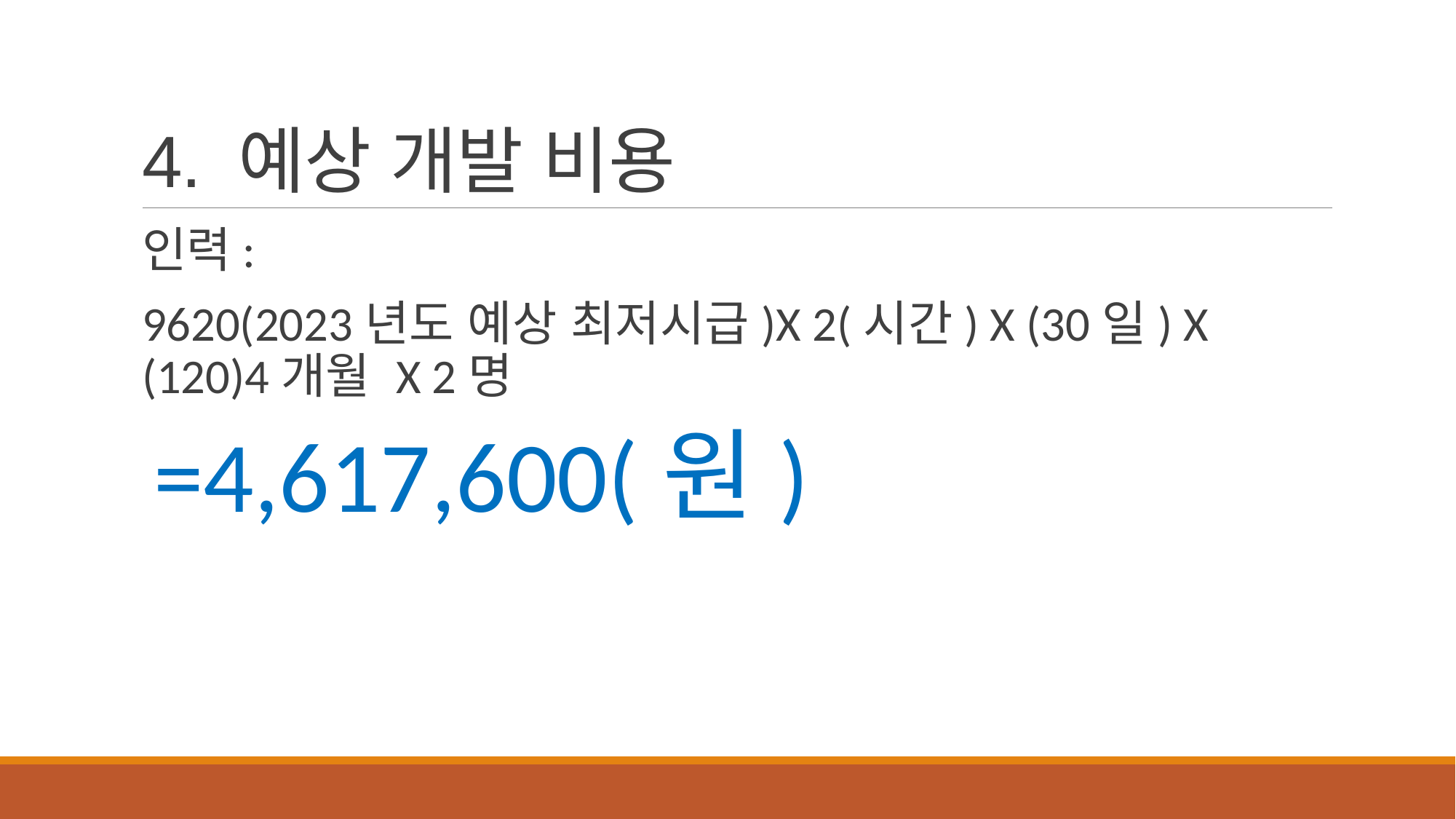

# 4. 예상 개발 비용
인력:
9620(2023년도 예상 최저시급)X 2(시간) X (30일) X (120)4개월 X 2명
=4,617,600(원)